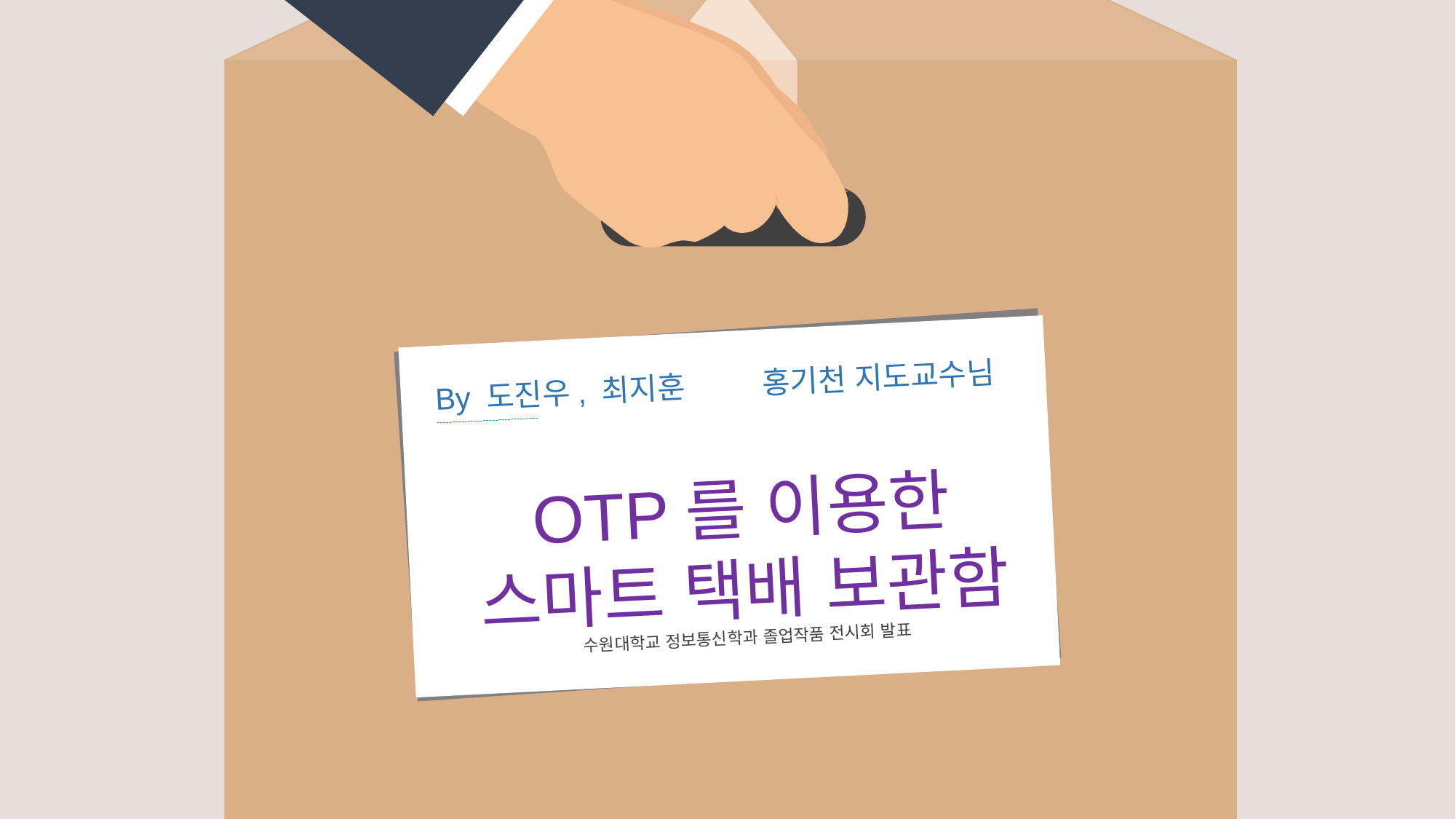

By 도진우, 최지훈         홍기천 지도교수님
---------------------------------

OTP를 이용한
스마트 택배 보관함
수원대학교 정보통신학과 졸업작품 전시회 발표